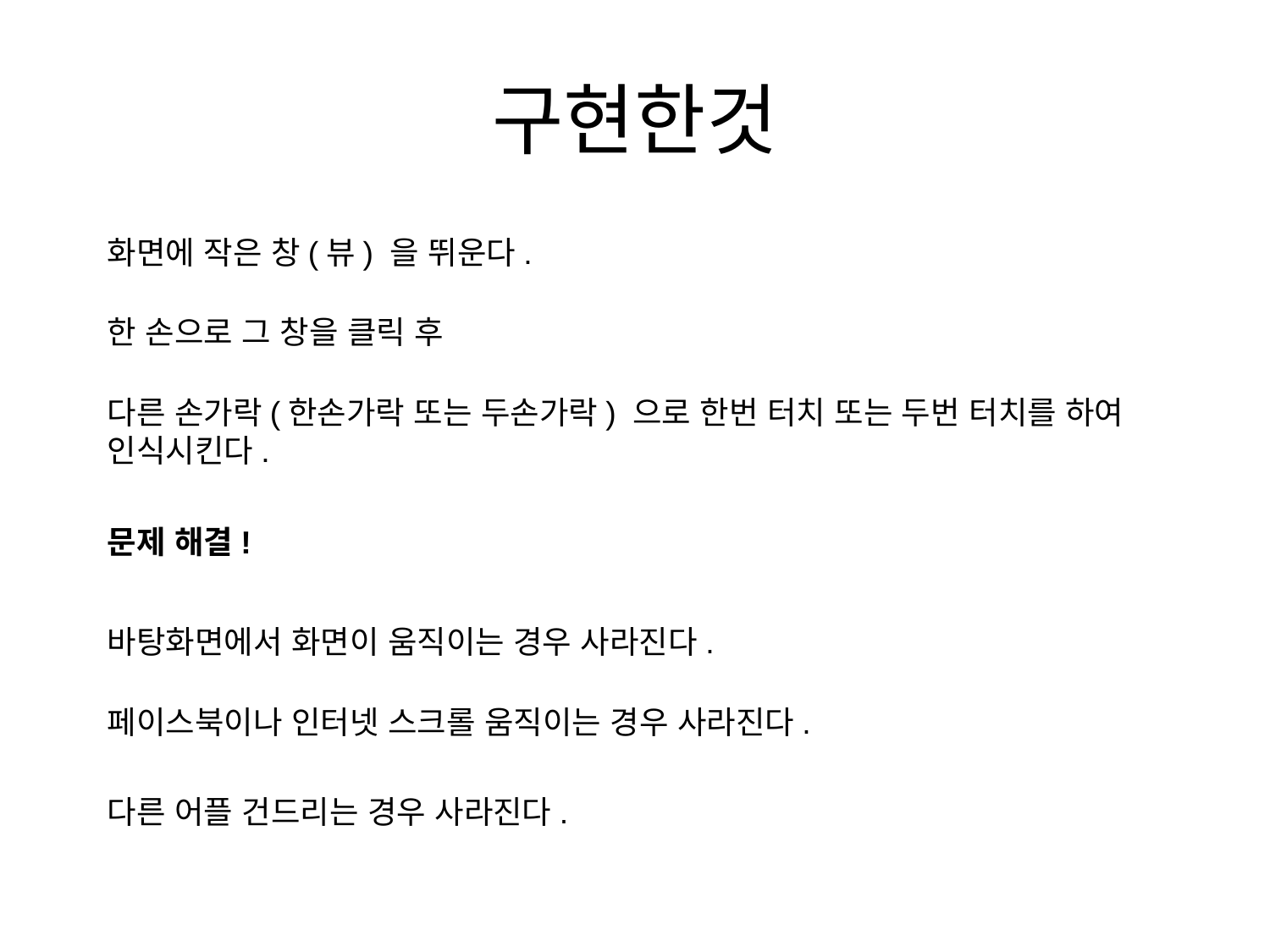

# 구현한것
화면에 작은 창(뷰) 을 뛰운다.
작은 창이 보이면 그 창을 클릭 후 다른 한 손가락 한번 터치  또는 두번 터치 후 작은창에서 손가락을 땐다. 두 손가락으로 한번 터치 또는 세번 터치 후 작은 창에서 손가락을 땐다.

이렇게 할 경우 바탕화면에서 화면이 움직일 경우도 페이스북에서 스크롤이 움직일경우도 그리고 다른 어플 건드릴 경우도 모두 해결이된다.
한 손으로 그 창을 클릭 후
다른 손가락(한손가락 또는 두손가락) 으로 한번 터치 또는 두번 터치를 하여 인식시킨다.
문제 해결!
바탕화면에서 화면이 움직이는 경우 사라진다.
페이스북이나 인터넷 스크롤 움직이는 경우 사라진다.
다른 어플 건드리는 경우 사라진다.